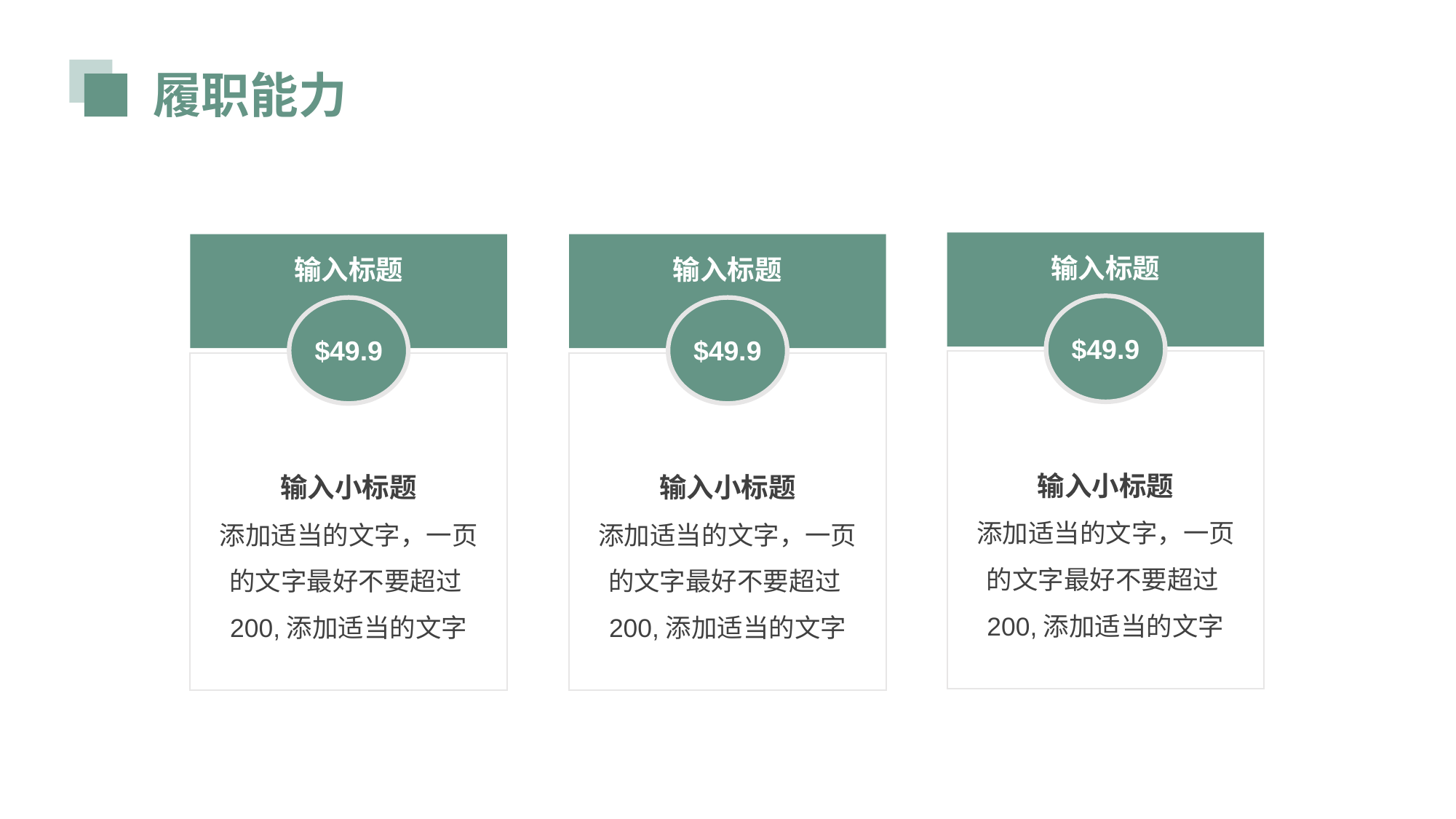

履职能力

输入标题

$49.9

输入标题

$49.9

输入标题

$49.9

输入小标题
添加适当的文字，一页的文字最好不要超过200,添加适当的文字
输入小标题
添加适当的文字，一页的文字最好不要超过200,添加适当的文字
输入小标题
添加适当的文字，一页的文字最好不要超过200,添加适当的文字